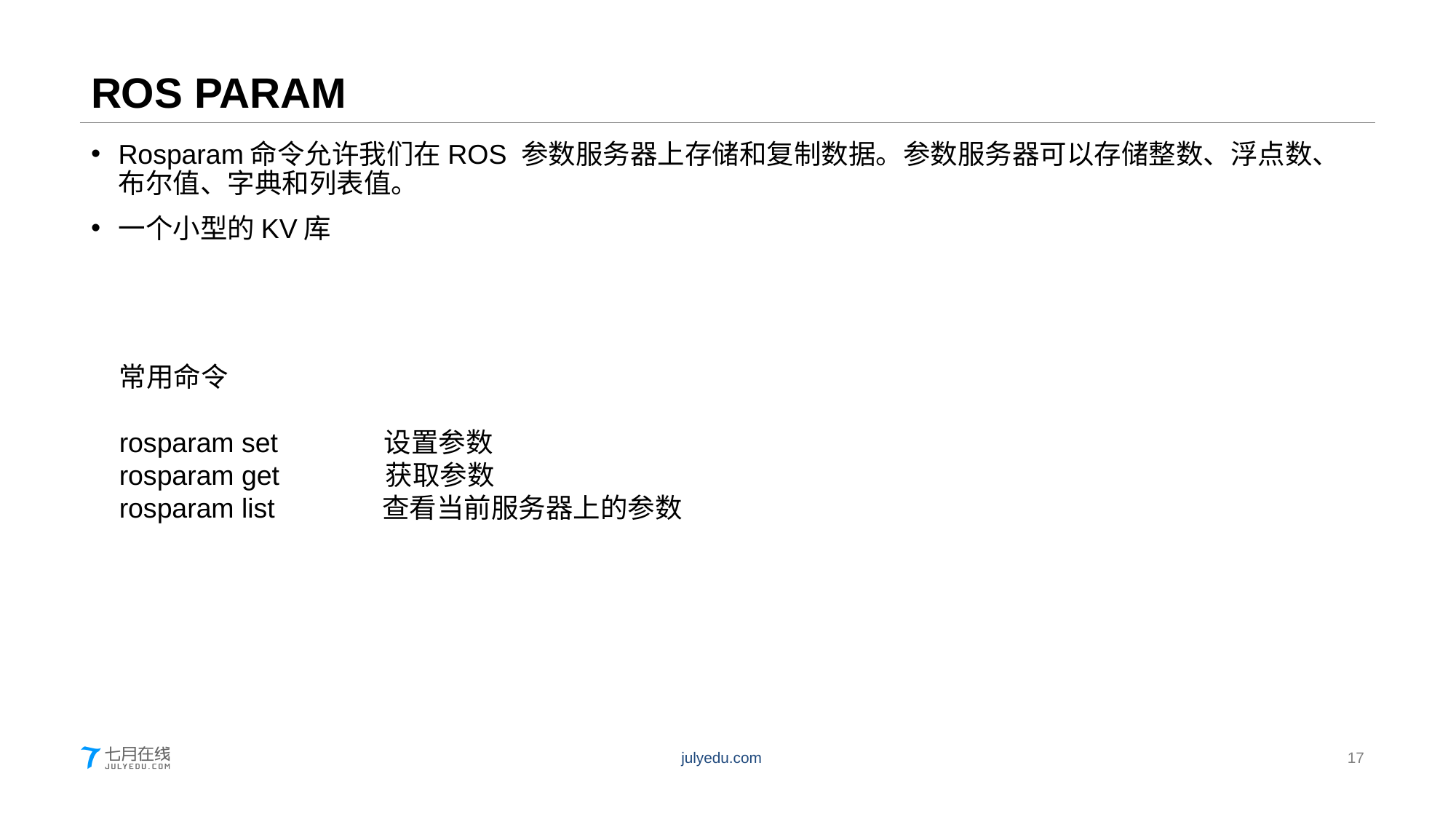

# ROS PARAM
Rosparam命令允许我们在ROS 参数服务器上存储和复制数据。参数服务器可以存储整数、浮点数、布尔值、字典和列表值。
一个小型的KV库
常用命令

rosparam set             设置参数
rosparam get             获取参数
rosparam list 	     查看当前服务器上的参数
17